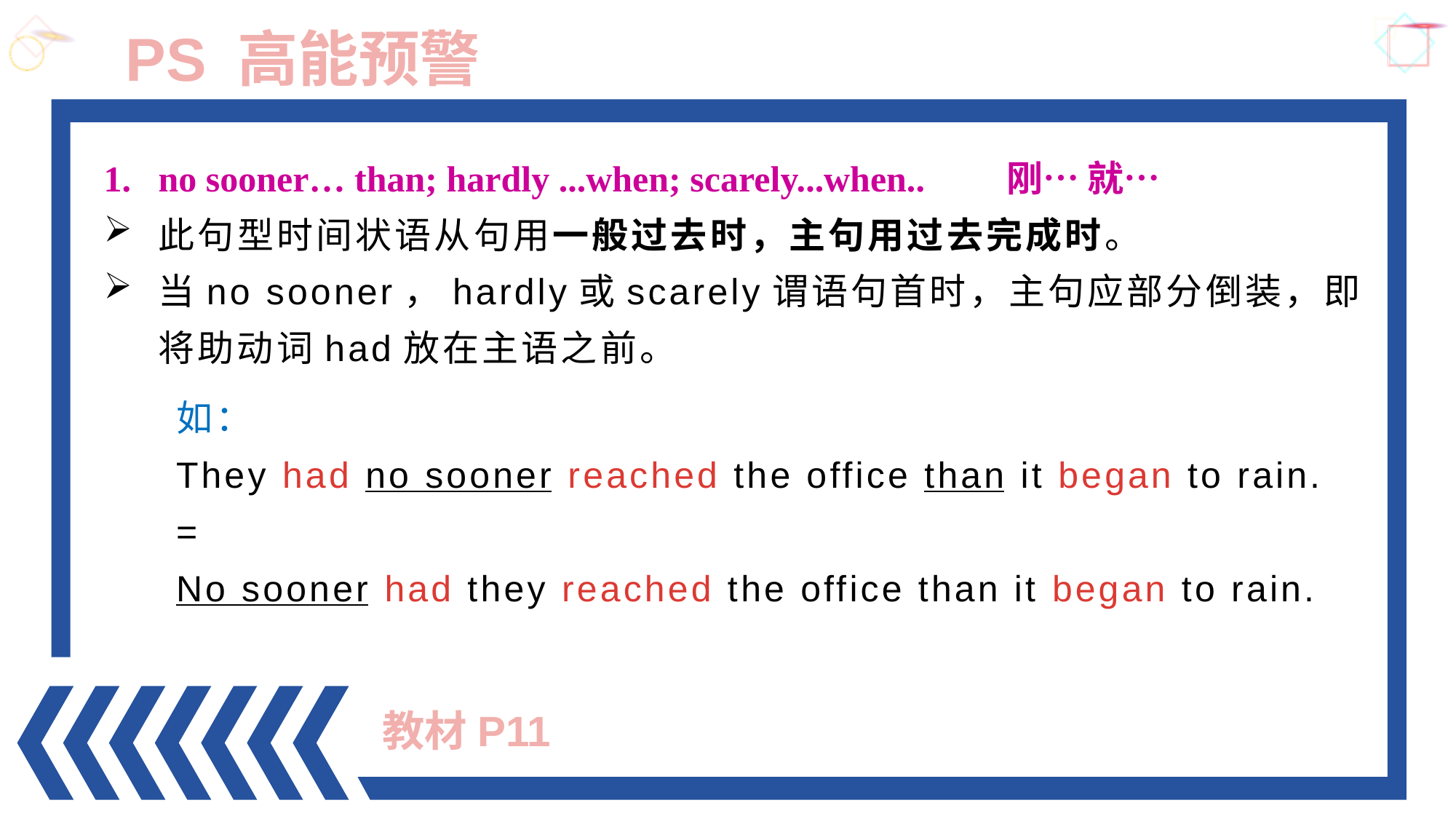

PS 高能预警

如：
They had no sooner reached the office than it began to rain.
=
No sooner had they reached the office than it began to rain.
no sooner… than; hardly ...when; scarely...when..　　刚… 就…
此句型时间状语从句用一般过去时，主句用过去完成时。
当no sooner，hardly或scarely谓语句首时，主句应部分倒装，即将助动词had放在主语之前。
教材P11